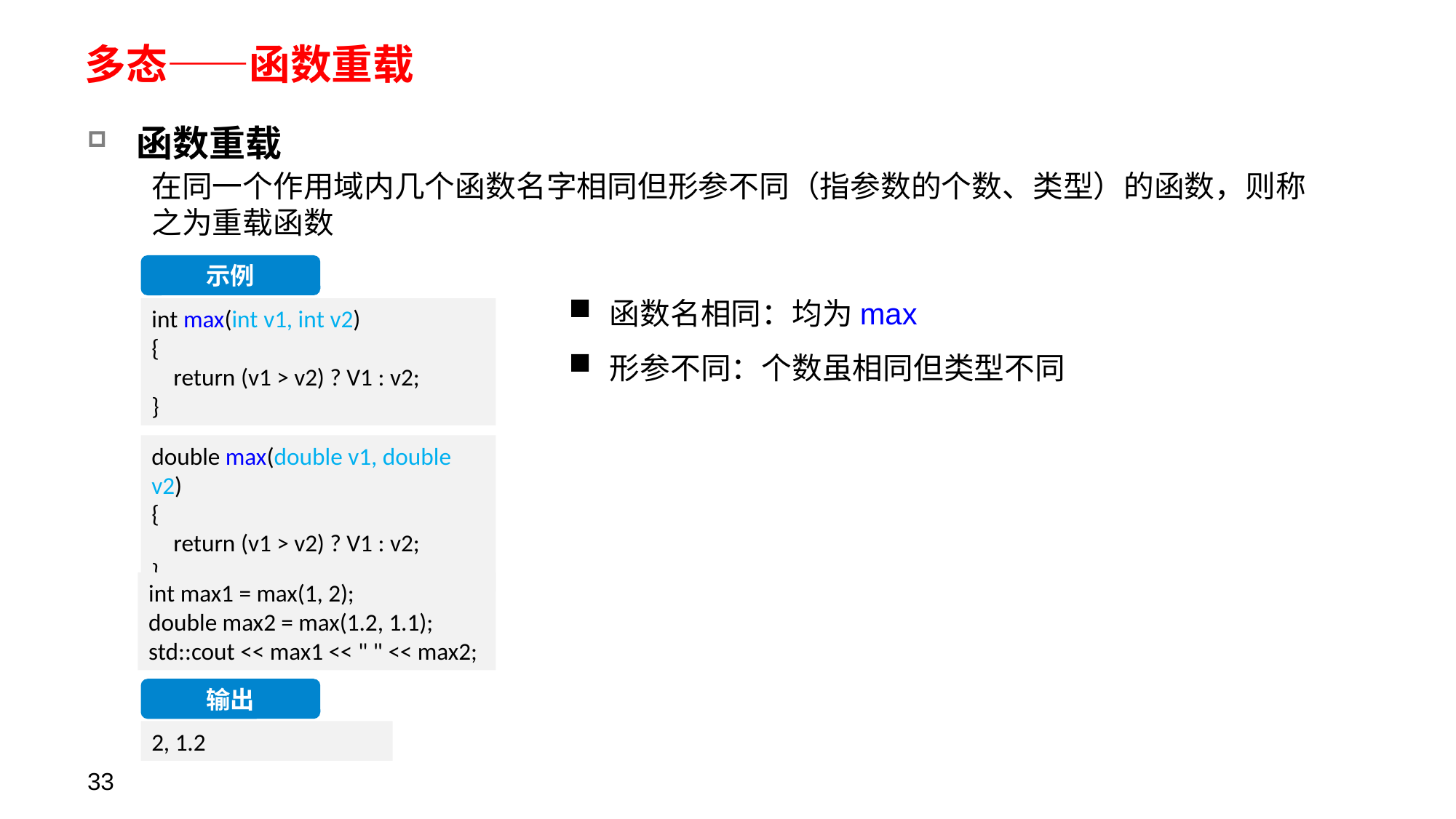

# 多态——函数重载
函数重载
在同一个作用域内几个函数名字相同但形参不同（指参数的个数、类型）的函数，则称之为重载函数
示例
int max(int v1, int v2)
{
    return (v1 > v2) ? V1 : v2;
}
double max(double v1, double v2)
{
    return (v1 > v2) ? V1 : v2;
}
函数名相同：均为max
形参不同：个数虽相同但类型不同
int max1 = max(1, 2);
double max2 = max(1.2, 1.1);
std::cout << max1 << " " << max2;
输出
2, 1.2
33